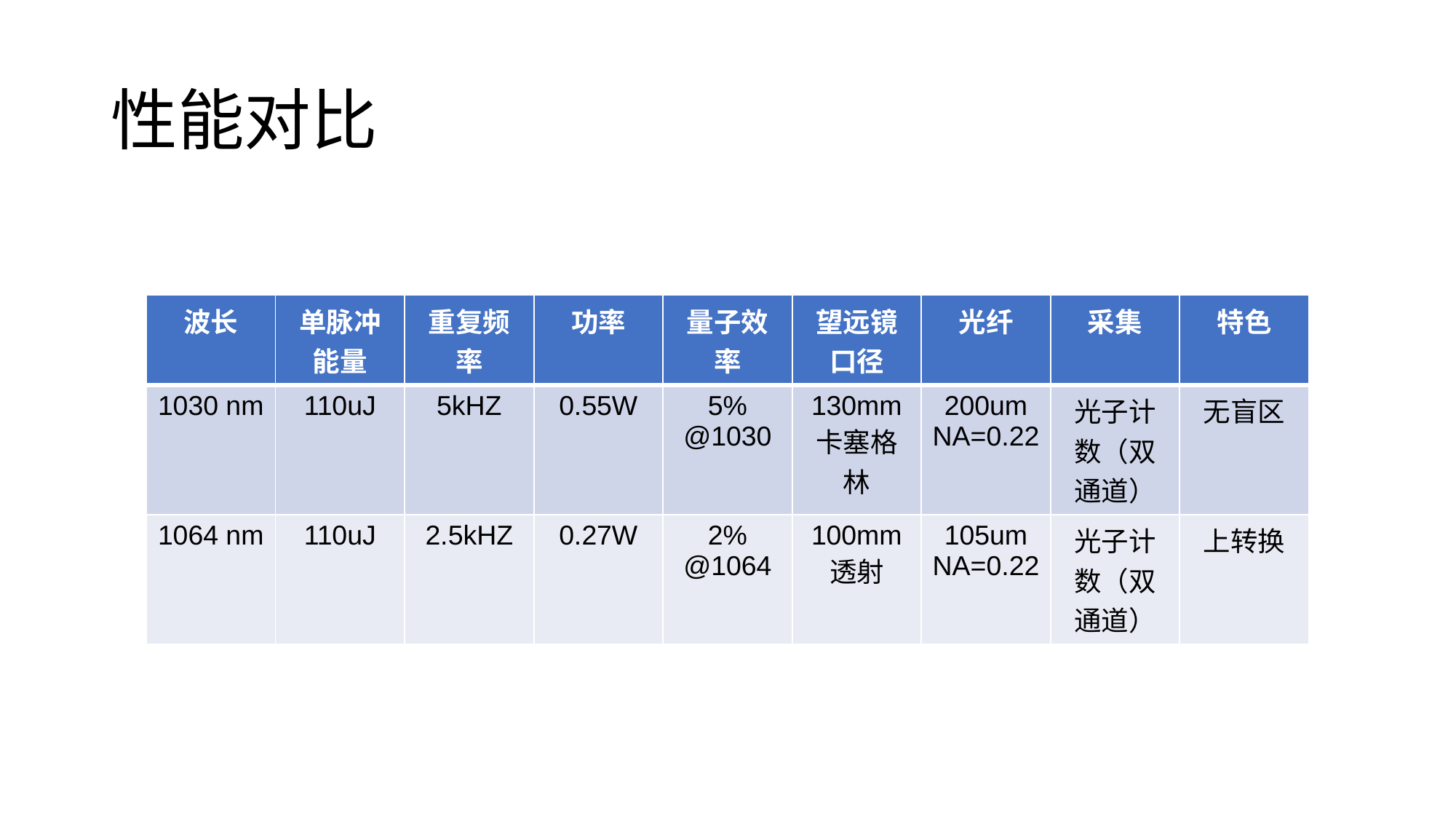

# 性能对比
| 波长 | 单脉冲能量 | 重复频率 | 功率 | 量子效率 | 望远镜口径 | 光纤 | 采集 | 特色 |
| --- | --- | --- | --- | --- | --- | --- | --- | --- |
| 1030 nm | 110uJ | 5kHZ | 0.55W | 5% @1030 | 130mm 卡塞格林 | 200um NA=0.22 | 光子计数（双通道） | 无盲区 |
| 1064 nm | 110uJ | 2.5kHZ | 0.27W | 2% @1064 | 100mm 透射 | 105um NA=0.22 | 光子计数（双通道） | 上转换 |